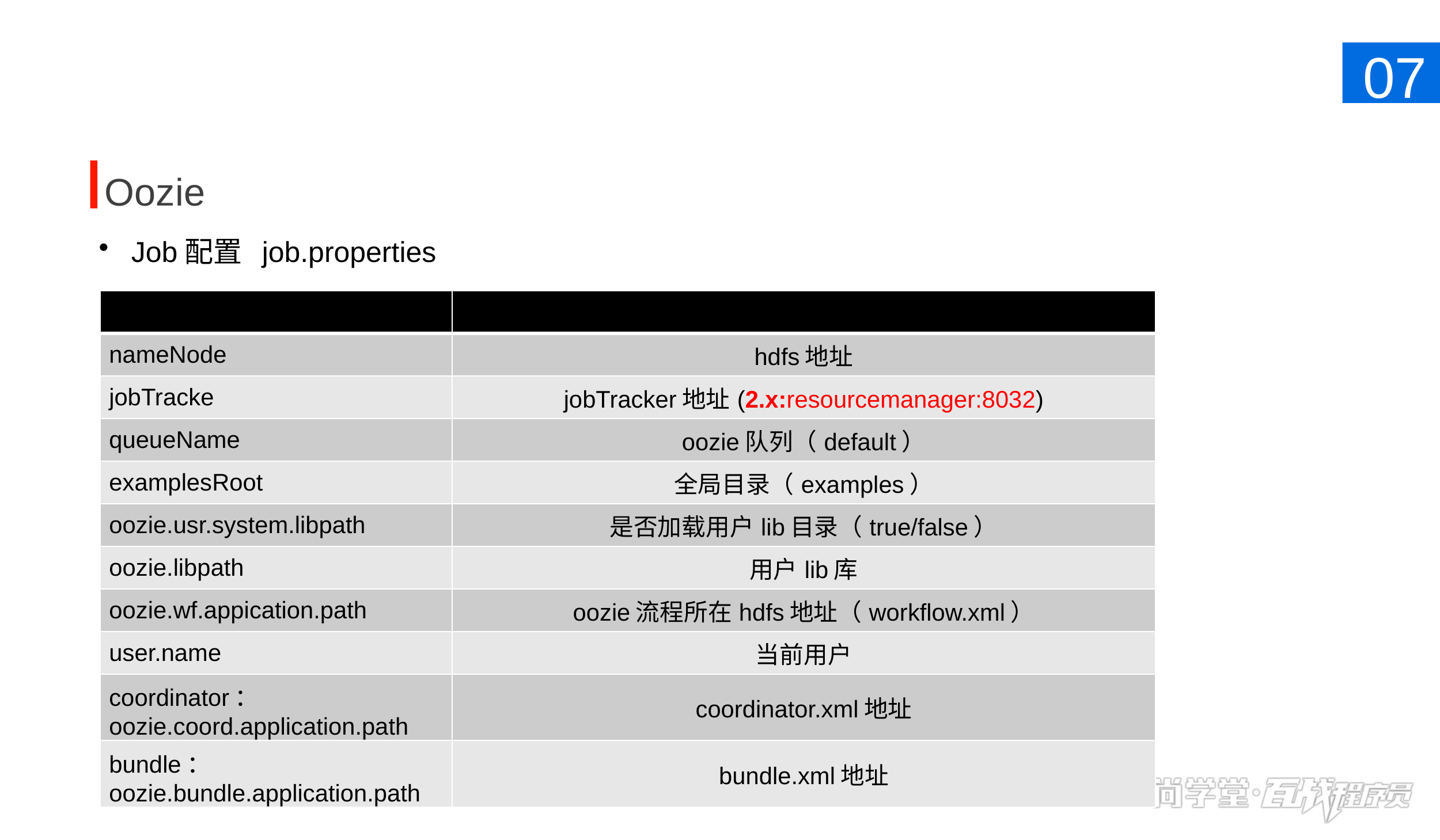

07

Oozie
Job配置  job.properties

|  |  |
| --- | --- |
| nameNode | hdfs地址 |
| jobTracke | jobTracker地址(2.x:resourcemanager:8032) |
| queueName | oozie队列（default） |
| examplesRoot | 全局目录（examples） |
| oozie.usr.system.libpath | 是否加载用户lib目录（true/false） |
| oozie.libpath | 用户lib库 |
| oozie.wf.appication.path | oozie流程所在hdfs地址（workflow.xml） |
| user.name | 当前用户 |
| coordinator：oozie.coord.application.path | coordinator.xml地址 |
| bundle：oozie.bundle.application.path | bundle.xml地址 |